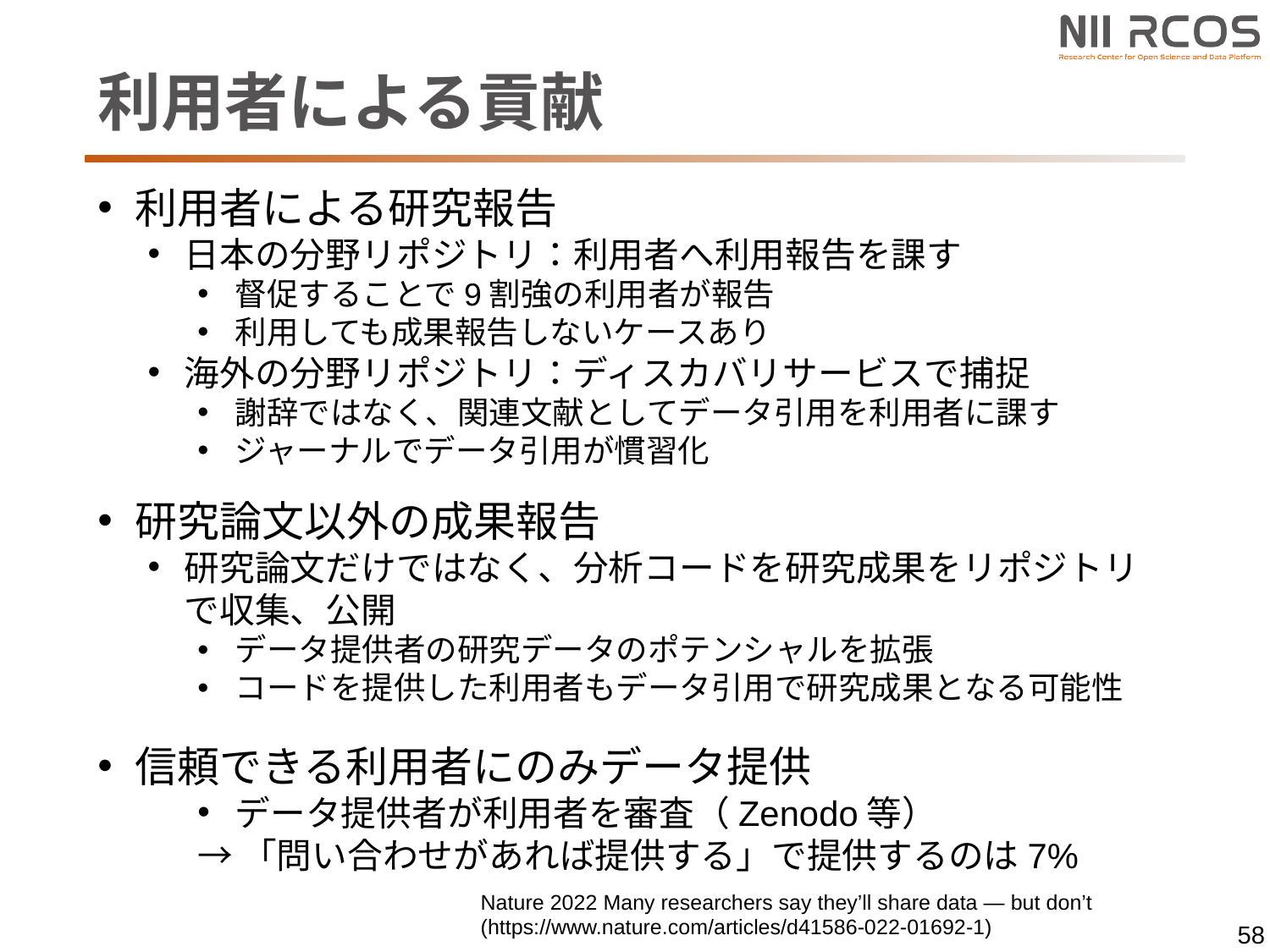

# 利用者による貢献
利用者による研究報告
日本の分野リポジトリ：利用者へ利用報告を課す
督促することで9割強の利用者が報告
利用しても成果報告しないケースあり
海外の分野リポジトリ：ディスカバリサービスで捕捉
謝辞ではなく、関連文献としてデータ引用を利用者に課す
ジャーナルでデータ引用が慣習化

研究論文以外の成果報告
研究論文だけではなく、分析コードを研究成果をリポジトリで収集、公開
データ提供者の研究データのポテンシャルを拡張
コードを提供した利用者もデータ引用で研究成果となる可能性

信頼できる利用者にのみデータ提供
データ提供者が利用者を審査（Zenodo等）
→「問い合わせがあれば提供する」で提供するのは7%

Nature 2022 Many researchers say they’ll share data — but don’t (https://www.nature.com/articles/d41586-022-01692-1)
58